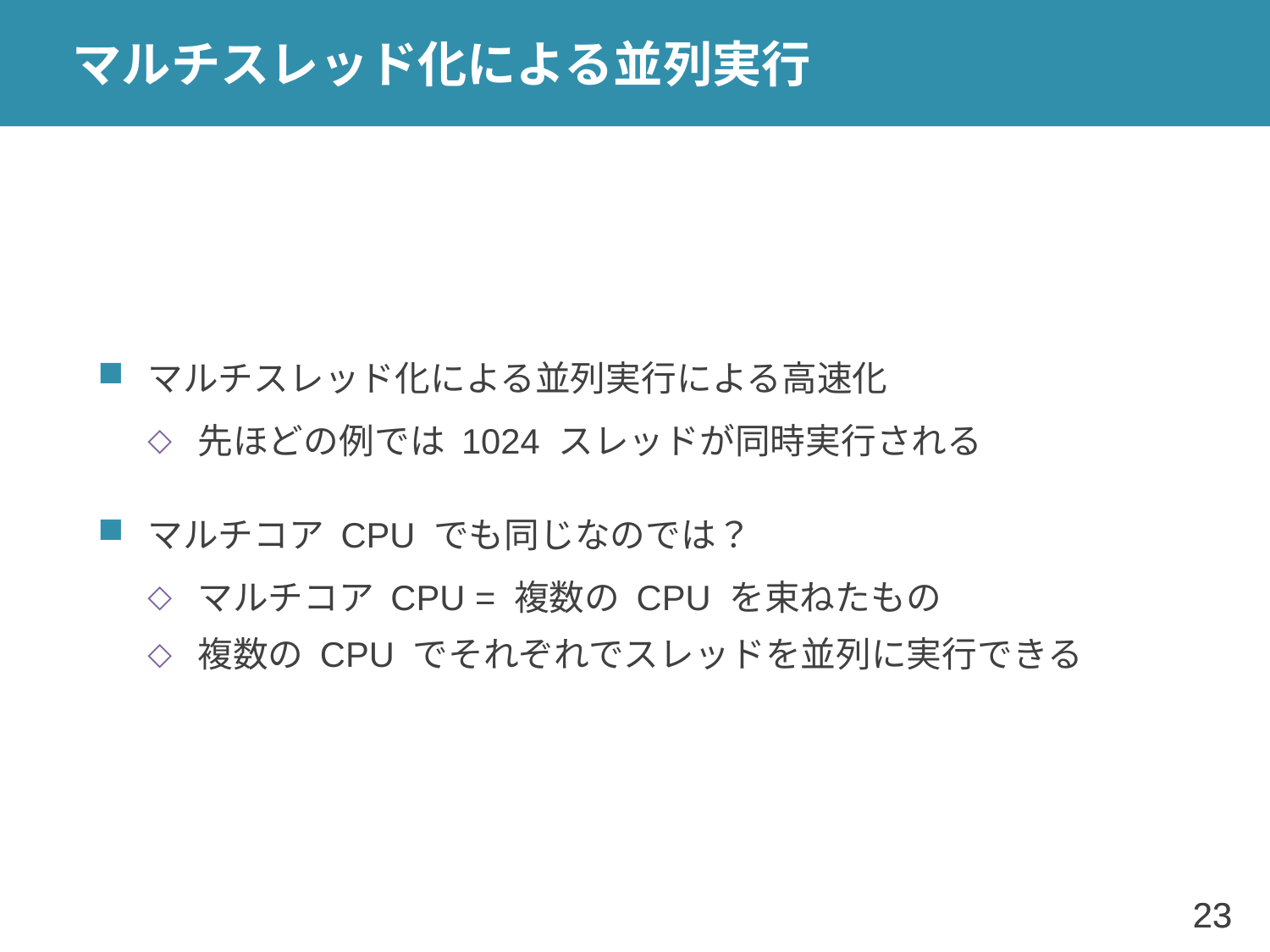

# マルチスレッド化による並列実行
マルチスレッド化による並列実行による高速化
先ほどの例では 1024 スレッドが同時実行される
マルチコア CPU でも同じなのでは？
マルチコア CPU = 複数の CPU を束ねたもの
複数の CPU でそれぞれでスレッドを並列に実行できる